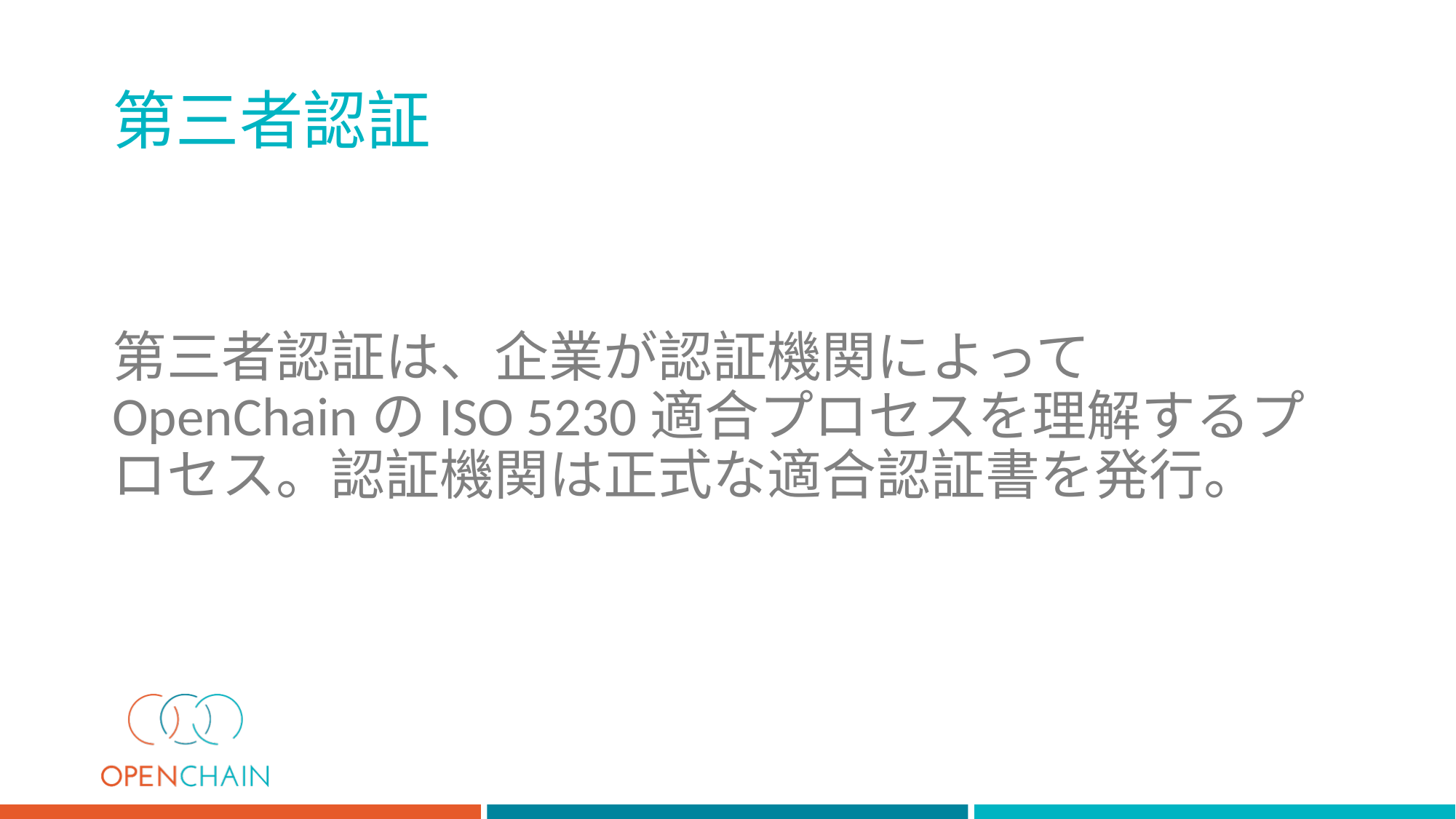

第三者認証
# 第三者認証は、企業が認証機関によってOpenChainのISO 5230適合プロセスを理解するプロセス。認証機関は正式な適合認証書を発行。